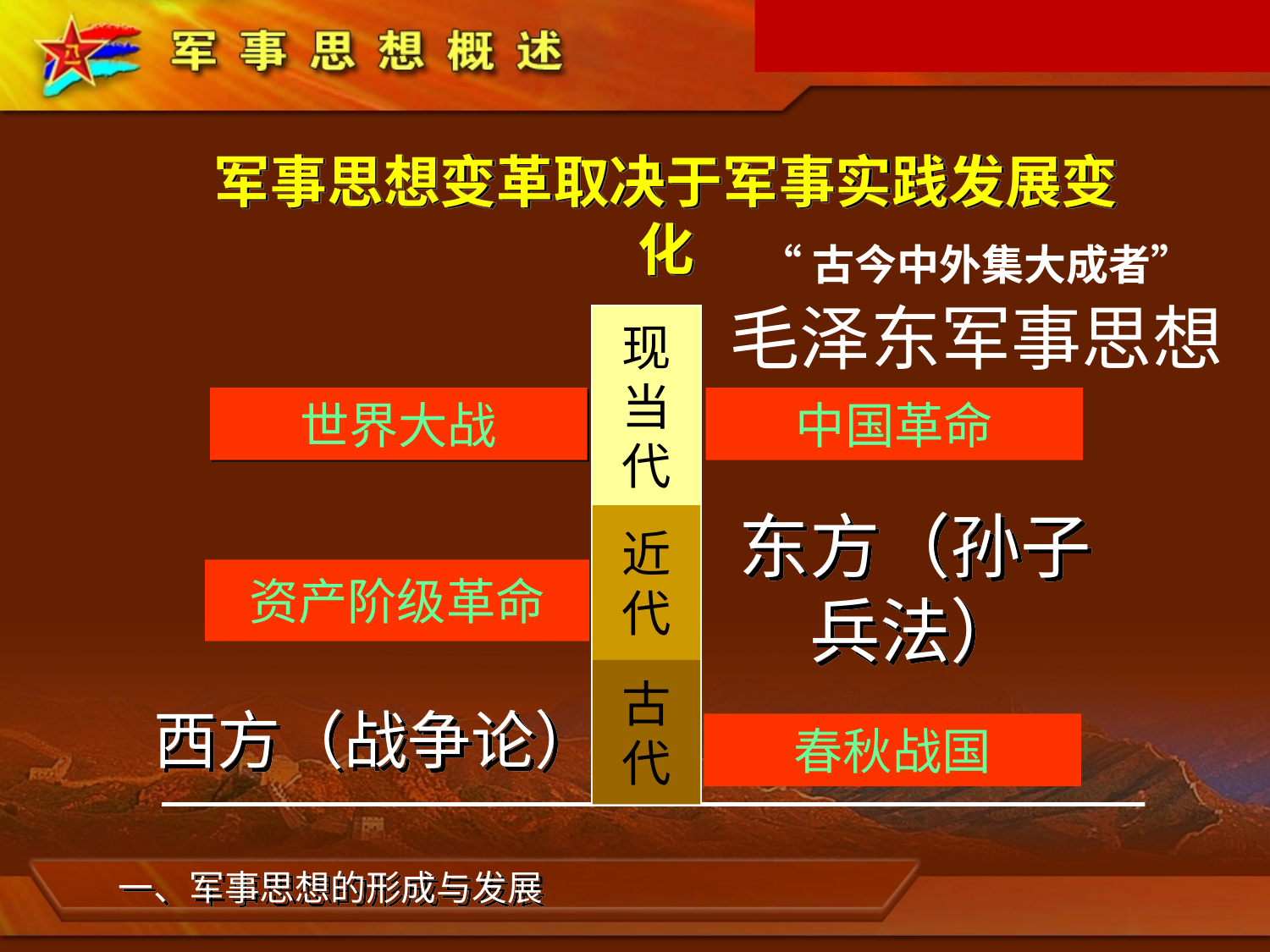

军事思想变革取决于军事实践发展变化
“古今中外集大成者”
毛泽东军事思想

现
当
代
近
代
古
代

世界大战
资产阶级革命
西方（战争论）
中国革命
东方（孙子
兵法）
春秋战国
一、军事思想的形成与发展